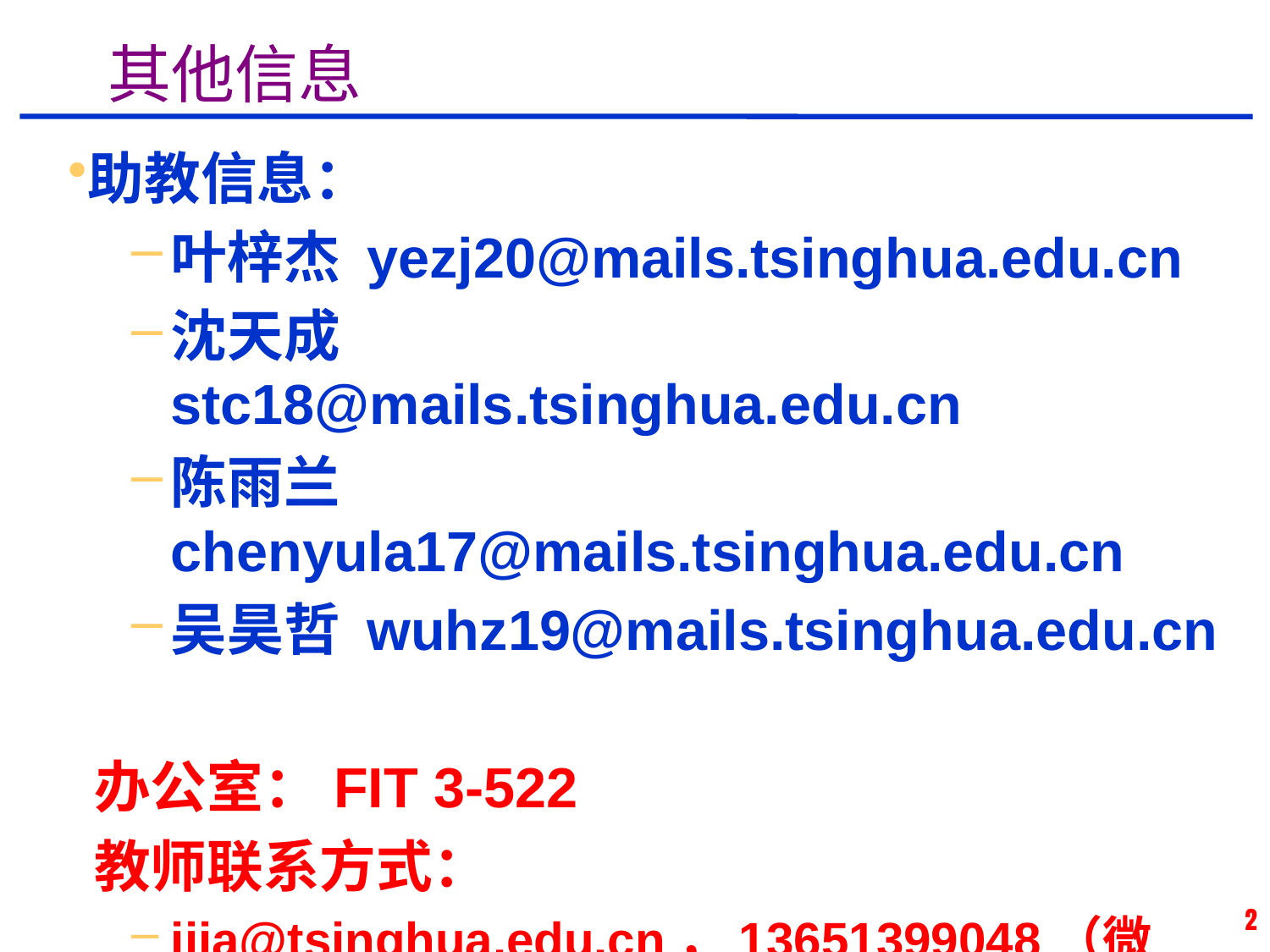

其他信息
助教信息：
叶梓杰 yezj20@mails.tsinghua.edu.cn
沈天成 		stc18@mails.tsinghua.edu.cn
陈雨兰 chenyula17@mails.tsinghua.edu.cn
吴昊哲 wuhz19@mails.tsinghua.edu.cn

 办公室：FIT 3-522
 教师联系方式：
jjia@tsinghua.edu.cn，13651399048（微信）

2